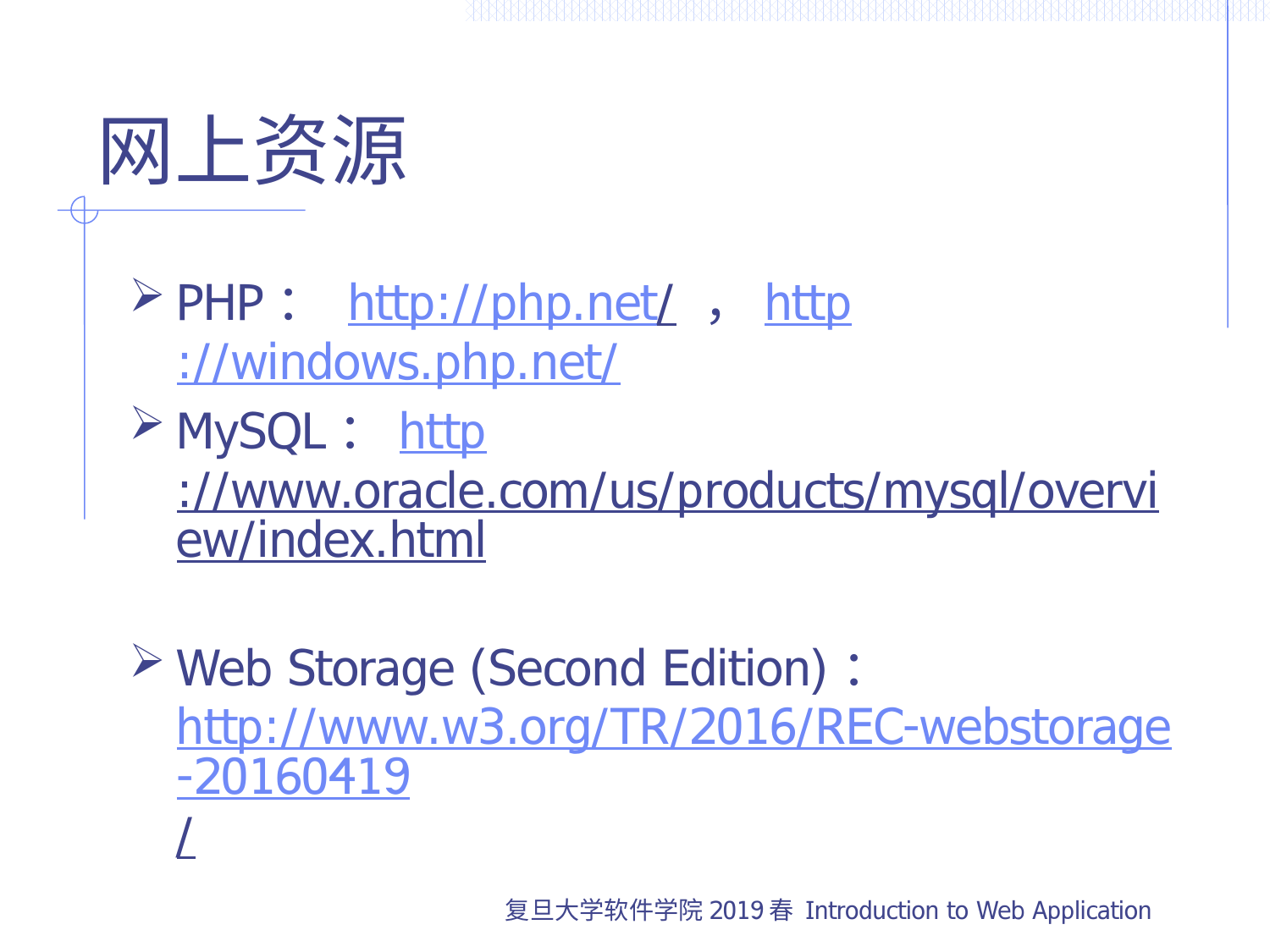

# 网上资源
PHP： http://php.net/ ，http://windows.php.net/
MySQL：http://www.oracle.com/us/products/mysql/overview/index.html
Web Storage (Second Edition)：http://www.w3.org/TR/2016/REC-webstorage-20160419/